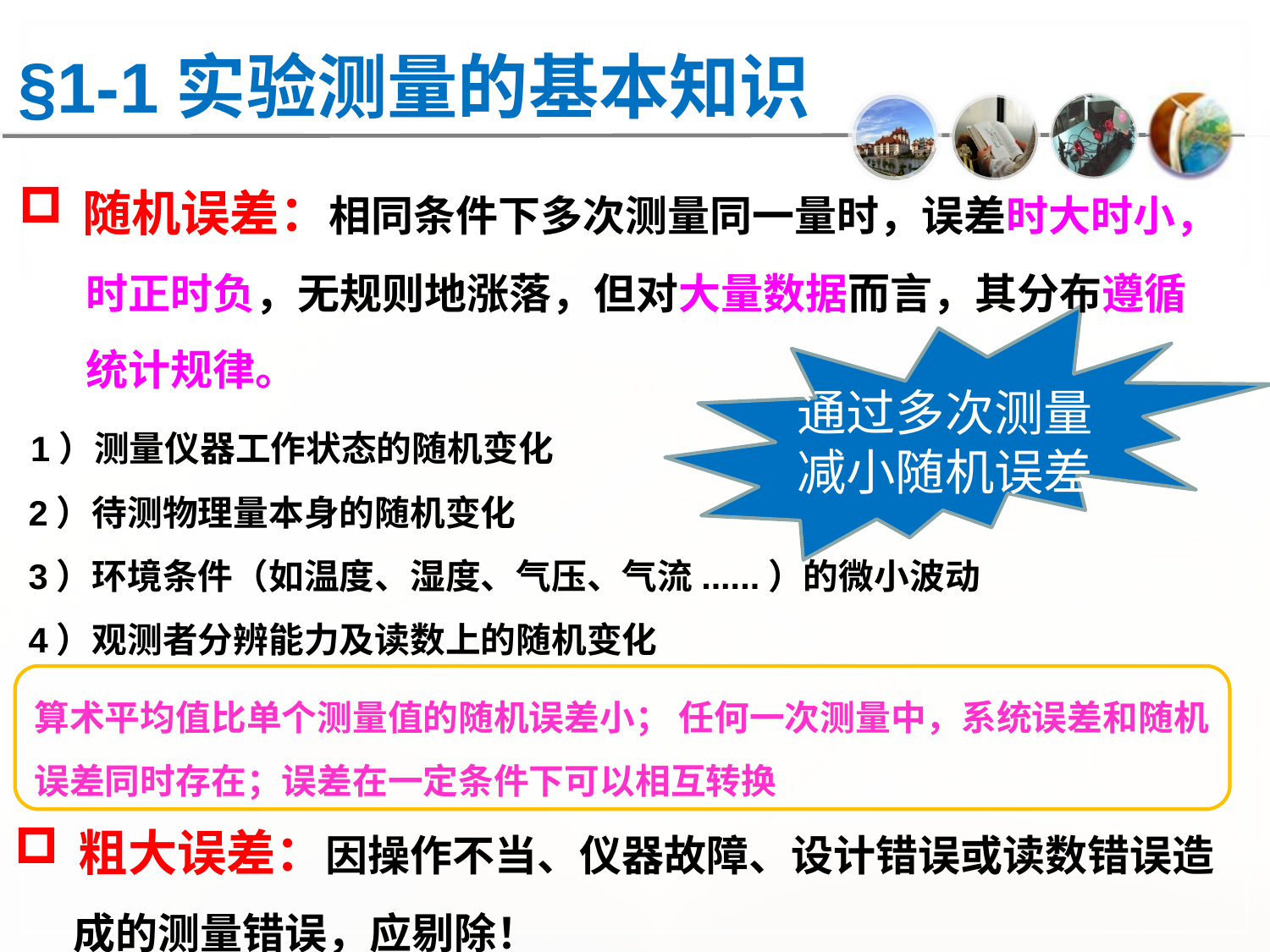

§1-1实验测量的基本知识
随机误差：相同条件下多次测量同一量时，误差时大时小，
      时正时负，无规则地涨落，但对大量数据而言，其分布遵循
      统计规律。
 1）测量仪器工作状态的随机变化
 2）待测物理量本身的随机变化
 3）环境条件（如温度、湿度、气压、气流......）的微小波动
 4）观测者分辨能力及读数上的随机变化

通过多次测量
减小随机误差
算术平均值比单个测量值的随机误差小； 任何一次测量中，系统误差和随机
误差同时存在；误差在一定条件下可以相互转换
粗大误差：因操作不当、仪器故障、设计错误或读数错误造
     成的测量错误，应剔除！